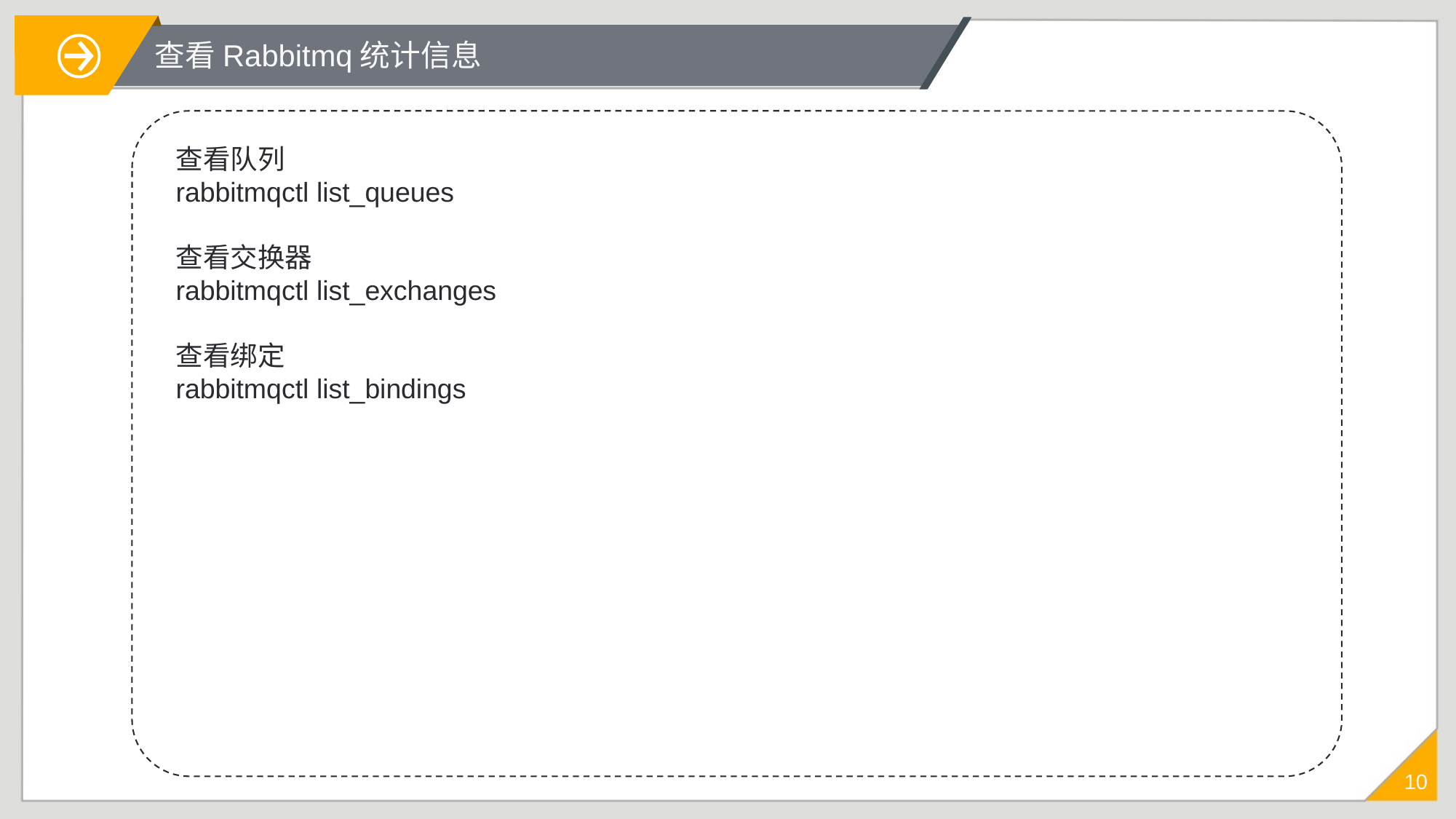

查看Rabbitmq统计信息

查看队列
rabbitmqctl list_queues

查看交换器
rabbitmqctl list_exchanges

查看绑定
rabbitmqctl list_bindings